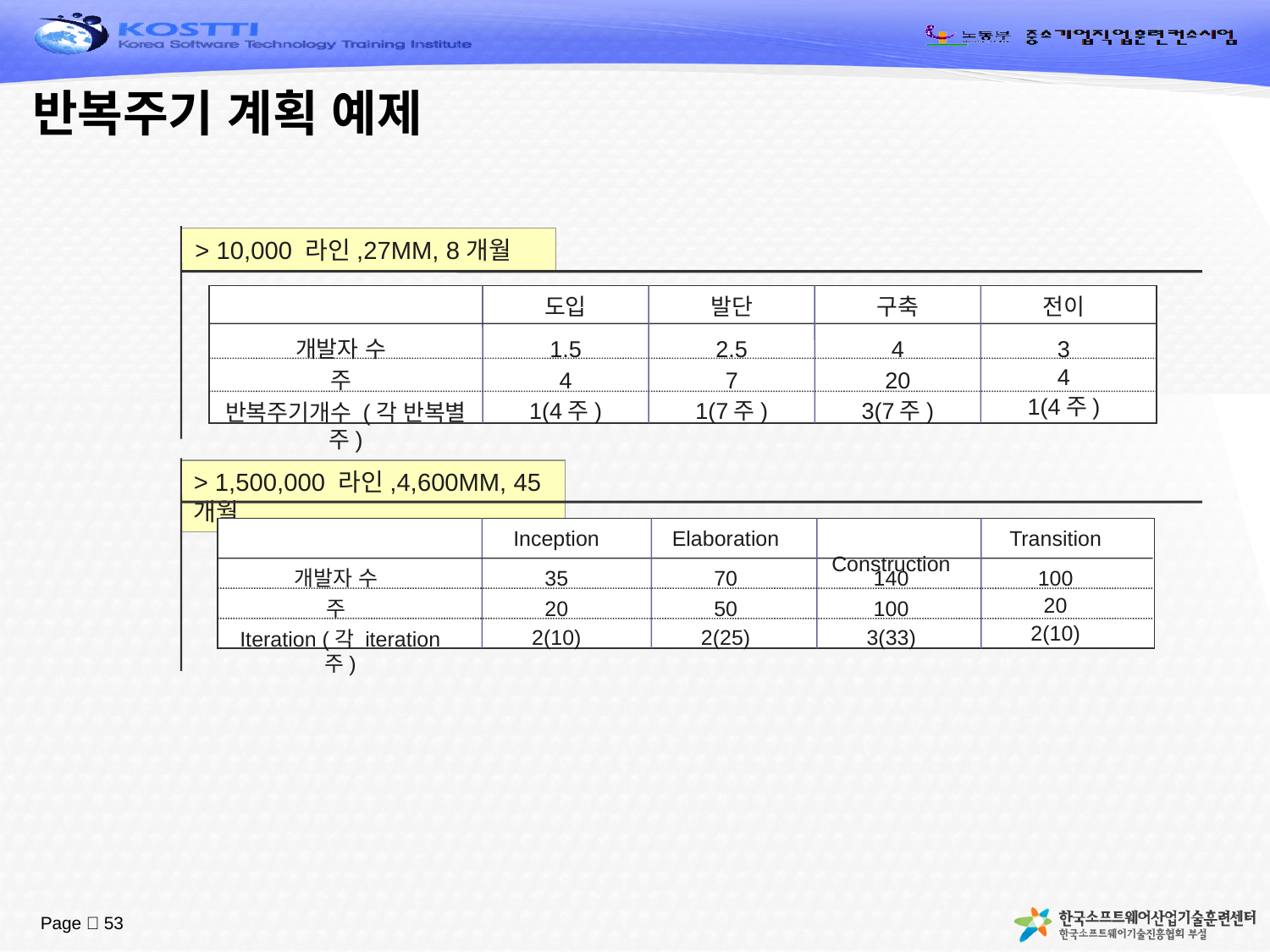

# 반복주기 계획 예제

> 10,000 라인,27MM, 8개월

도입
발단
구축
전이

개발자 수
1.5
2.5
4
3
4

주
4
7
20
1(4주)
1(4주)
1(7주)
3(7주)
반복주기개수 (각 반복별 주)

> 1,500,000 라인,4,600MM, 45개월

Inception
Elaboration
Construction
Transition

개발자 수
35
70
140
100
20

주
20
50
100
2(10)
2(10)
2(25)
3(33)

Iteration (각 iteration 주)